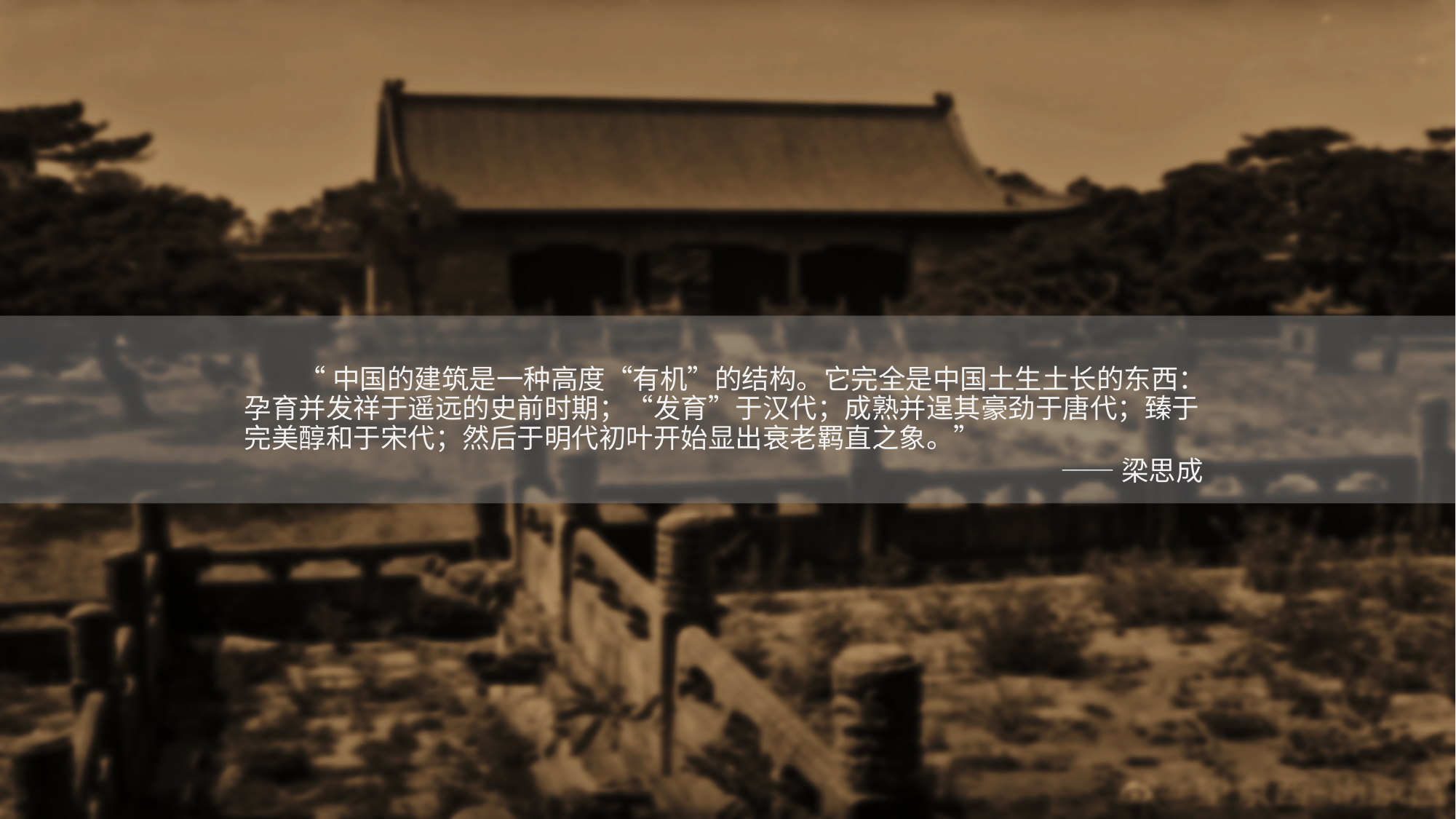

# “中国的建筑是一种高度“有机”的结构。它完全是中国土生土长的东西：孕育并发祥于遥远的史前时期；“发育”于汉代；成熟并逞其豪劲于唐代；臻于完美醇和于宋代；然后于明代初叶开始显出衰老羁直之象。”

——梁思成